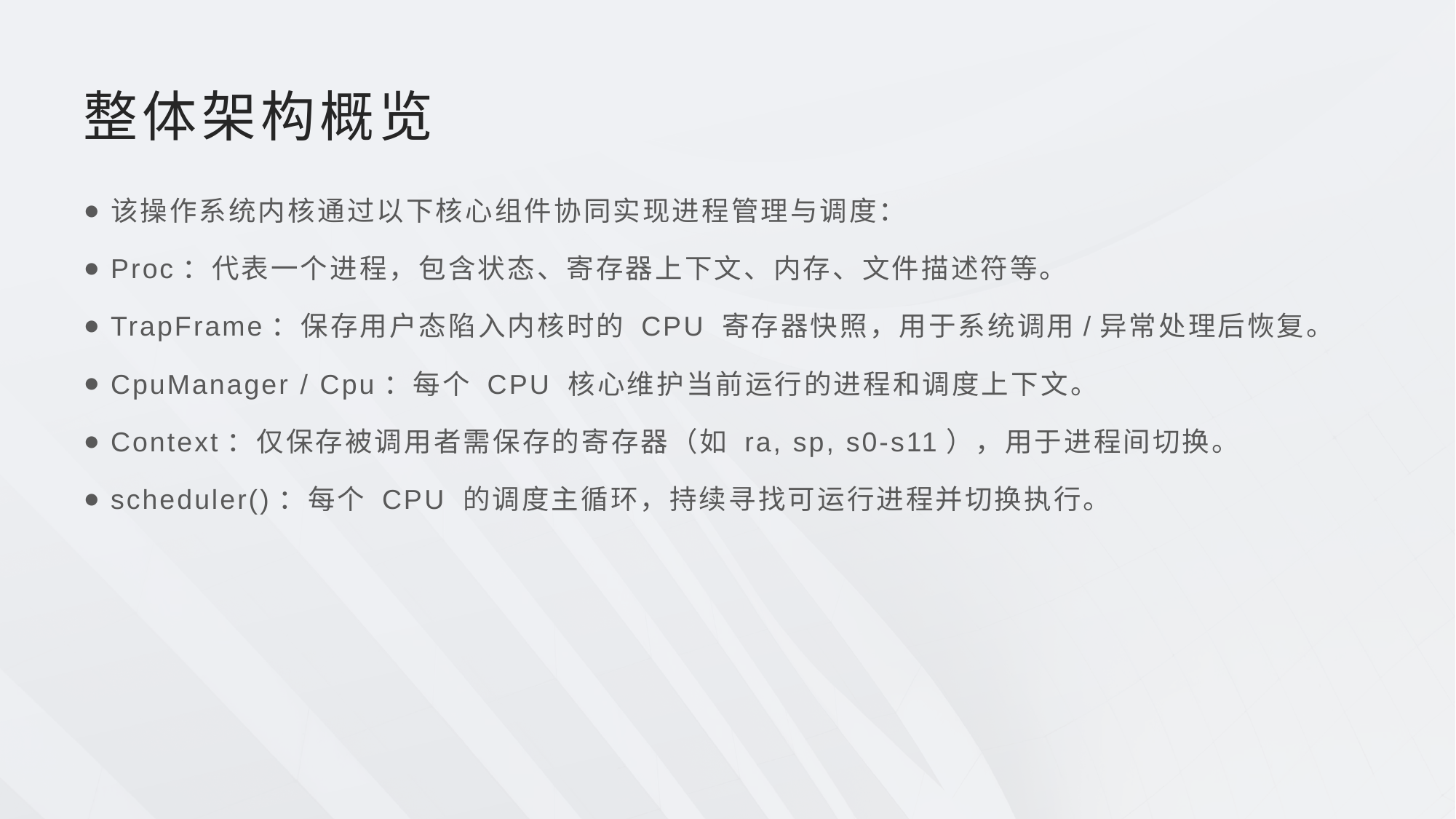

# 整体架构概览
该操作系统内核通过以下核心组件协同实现进程管理与调度：
Proc：代表一个进程，包含状态、寄存器上下文、内存、文件描述符等。
TrapFrame：保存用户态陷入内核时的 CPU 寄存器快照，用于系统调用/异常处理后恢复。
CpuManager / Cpu：每个 CPU 核心维护当前运行的进程和调度上下文。
Context：仅保存被调用者需保存的寄存器（如 ra, sp, s0-s11），用于进程间切换。
scheduler()：每个 CPU 的调度主循环，持续寻找可运行进程并切换执行。